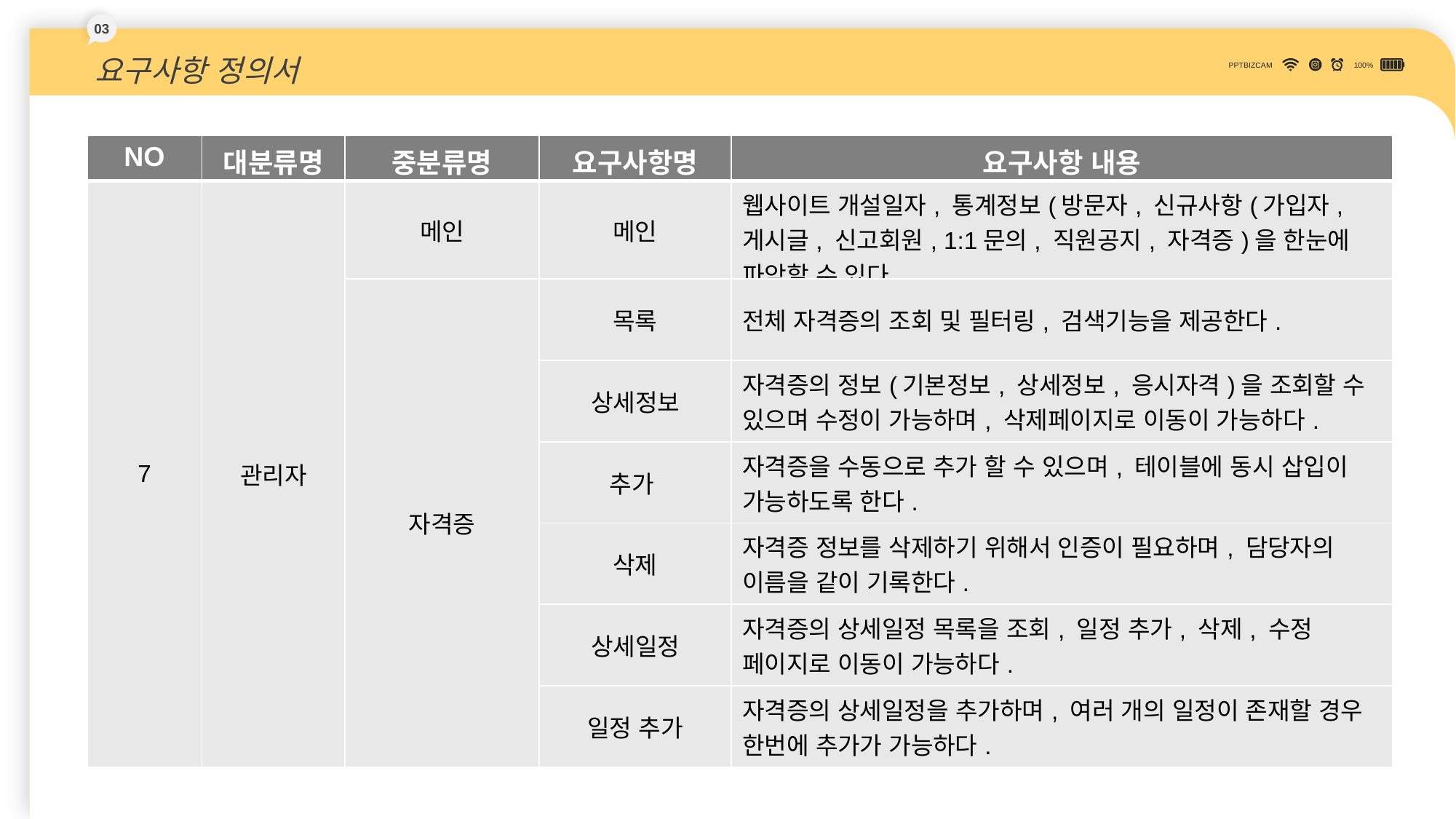

03
요구사항 정의서

PPTBIZCAM
100%

| NO | 대분류명 | 중분류명 | 요구사항명 | 요구사항 내용 |
| --- | --- | --- | --- | --- |
| 7 | 관리자 | 메인 | 메인 | 웹사이트 개설일자, 통계정보(방문자, 신규사항(가입자, 게시글, 신고회원, 1:1문의, 직원공지, 자격증)을 한눈에 파악할 수 있다. |
|  |  | 자격증 | 목록 | 전체 자격증의 조회 및 필터링, 검색기능을 제공한다. |
|  |  |  | 상세정보 | 자격증의 정보(기본정보, 상세정보, 응시자격)을 조회할 수 있으며 수정이 가능하며, 삭제페이지로 이동이 가능하다. |
|  |  |  | 추가 | 자격증을 수동으로 추가 할 수 있으며, 테이블에 동시 삽입이 가능하도록 한다. |
|  |  |  | 삭제 | 자격증 정보를 삭제하기 위해서 인증이 필요하며, 담당자의 이름을 같이 기록한다. |
|  |  |  | 상세일정 | 자격증의 상세일정 목록을 조회, 일정 추가, 삭제, 수정 페이지로 이동이 가능하다. |
|  |  |  | 일정 추가 | 자격증의 상세일정을 추가하며, 여러 개의 일정이 존재할 경우 한번에 추가가 가능하다. |
DOWN